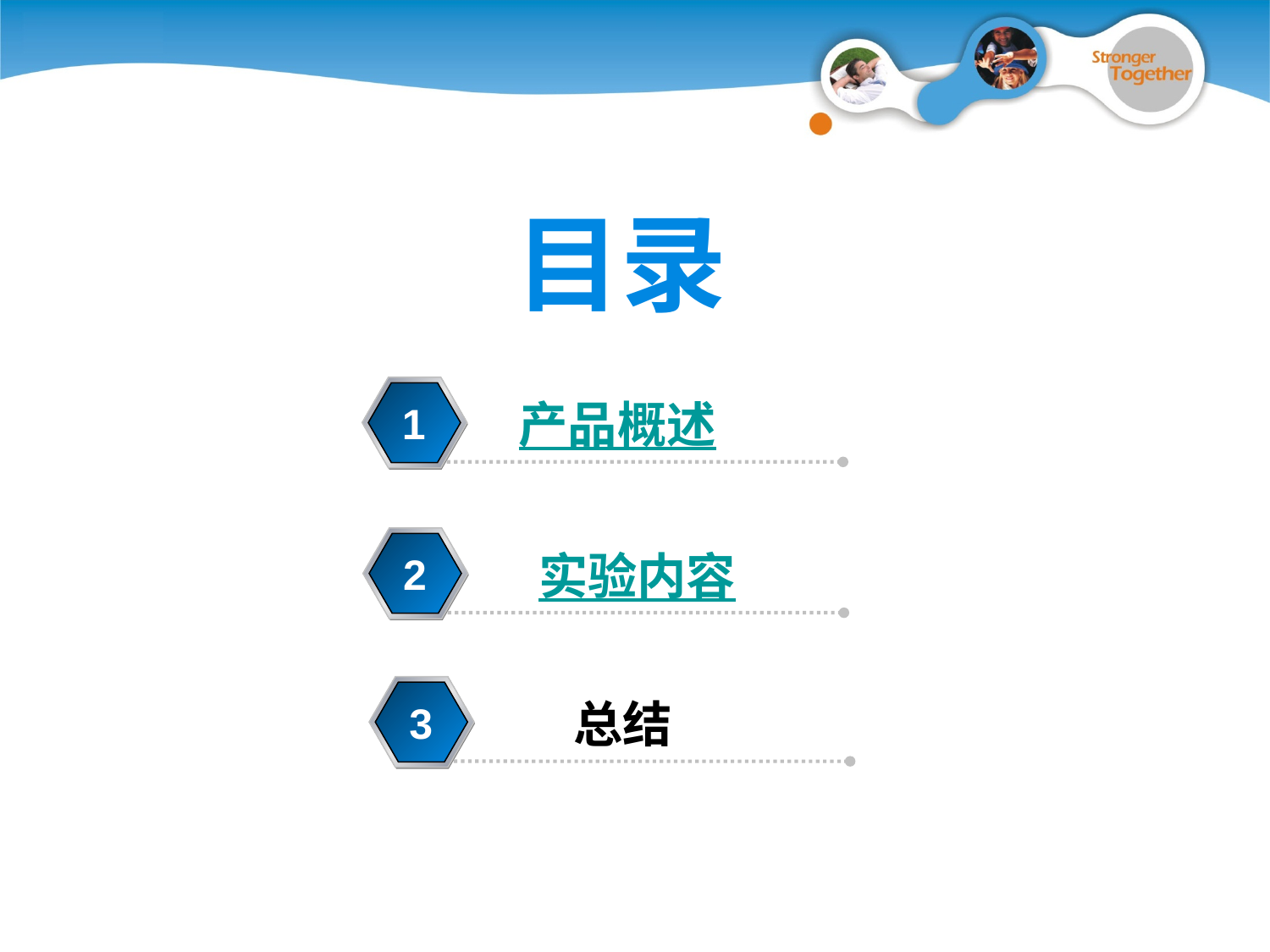

目录

  产品概述
1

    实验内容
2

       总结
3